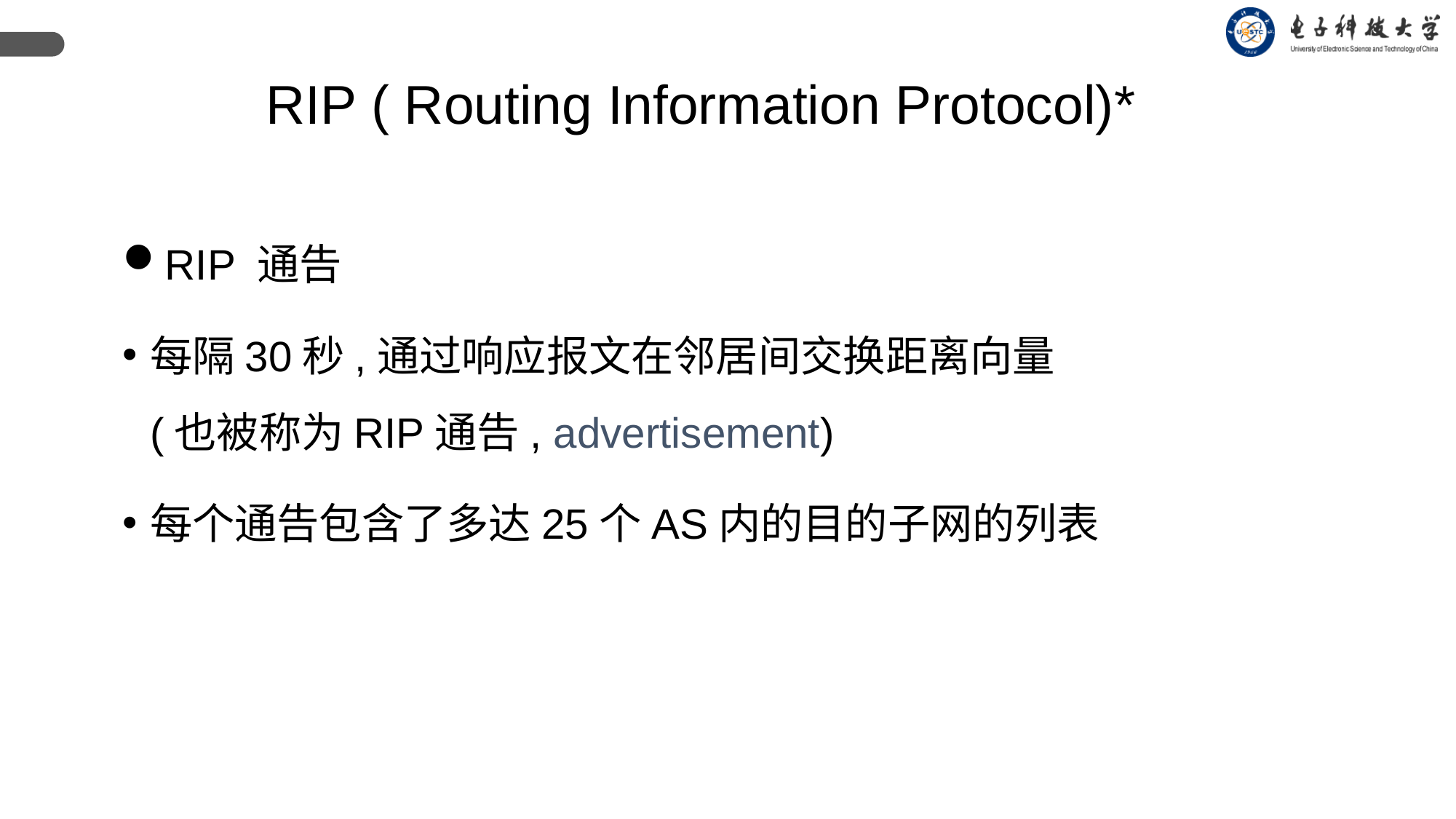

RIP ( Routing Information Protocol)*
RIP 通告
每隔30秒,通过响应报文在邻居间交换距离向量 (也被称为RIP通告, advertisement)
每个通告包含了多达25个AS内的目的子网的列表